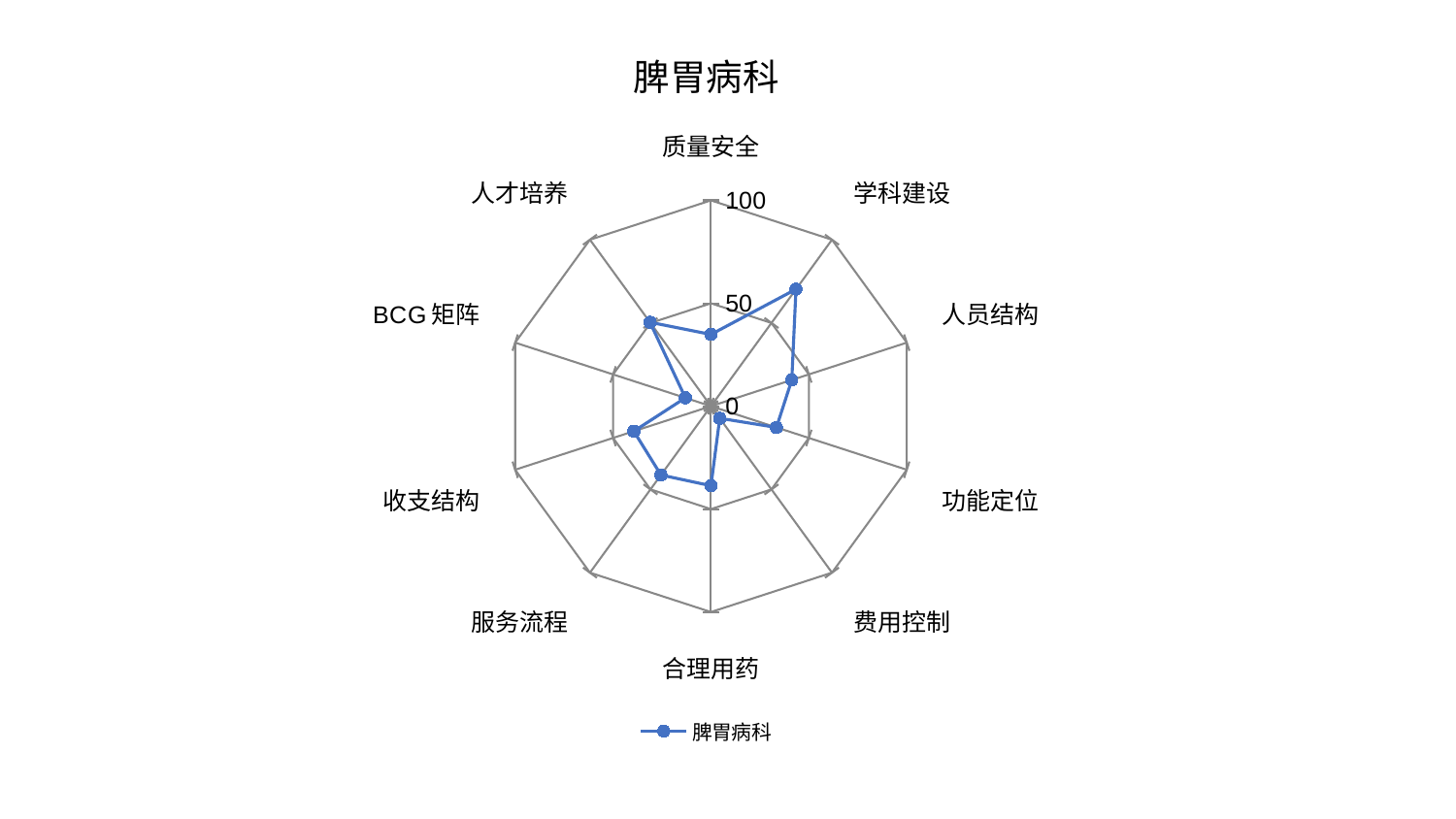

### Chart: 脾胃病科

| Category | 脾胃病科 |
|---|---|
| 质量安全 | 34.86456781019413 |
| 学科建设 | 70.24403051827142 |
| 人员结构 | 41.29109709309372 |
| 功能定位 | 33.43311237569134 |
| 费用控制 | 7.293987950084332 |
| 合理用药 | 38.65597986205474 |
| 服务流程 | 41.33222812579733 |
| 收支结构 | 39.4063471339369 |
| BCG矩阵 | 13.072650875378374 |
| 人才培养 | 50.41016935726307 |
134